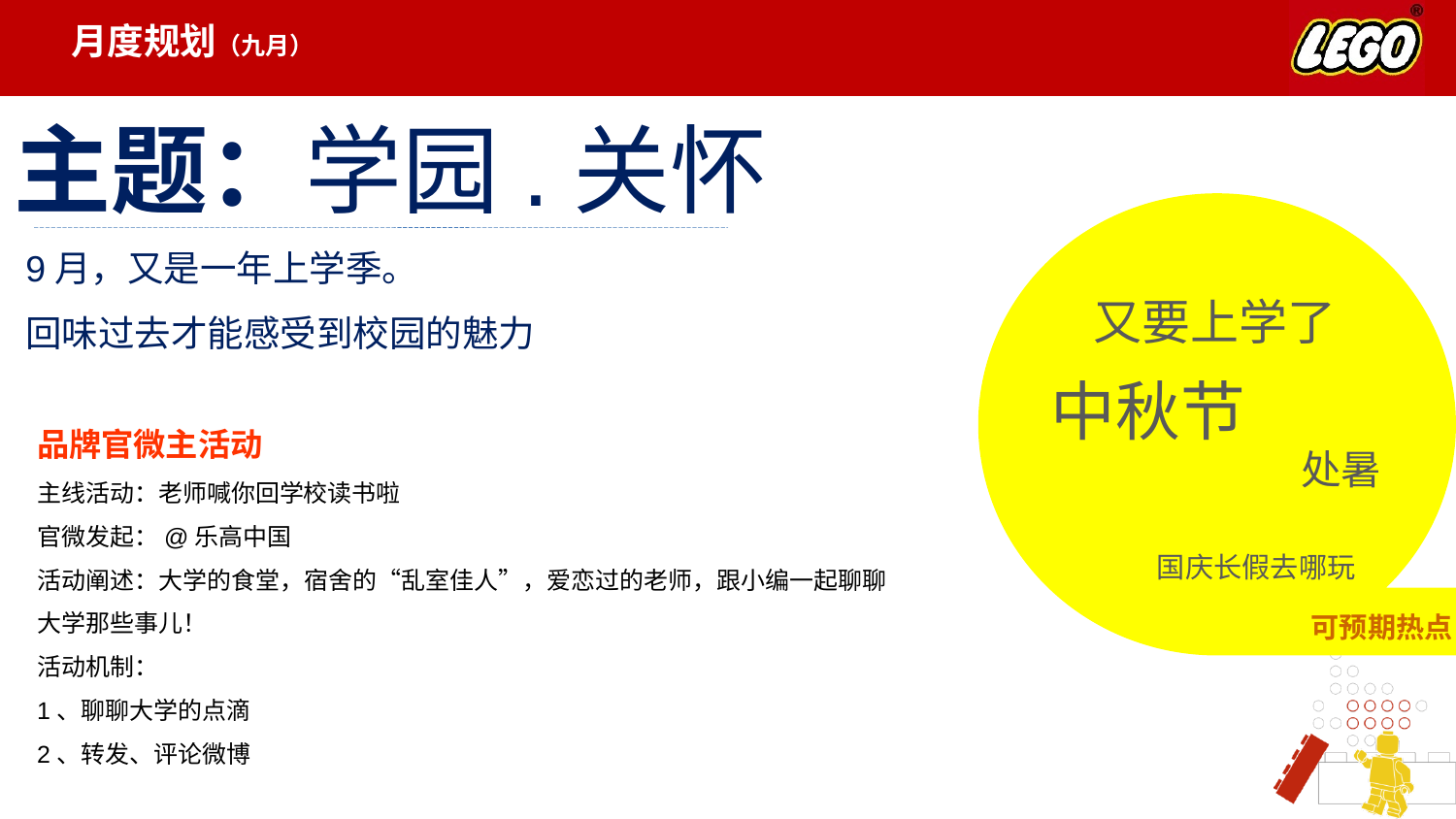

月度规划（九月）
主题：学园.关怀

9月，又是一年上学季。
回味过去才能感受到校园的魅力
又要上学了
中秋节
品牌官微主活动
主线活动：老师喊你回学校读书啦
官微发起：@乐高中国
活动阐述：大学的食堂，宿舍的“乱室佳人”，爱恋过的老师，跟小编一起聊聊大学那些事儿！
活动机制：
1、聊聊大学的点滴
2、转发、评论微博
处暑
国庆长假去哪玩
可预期热点